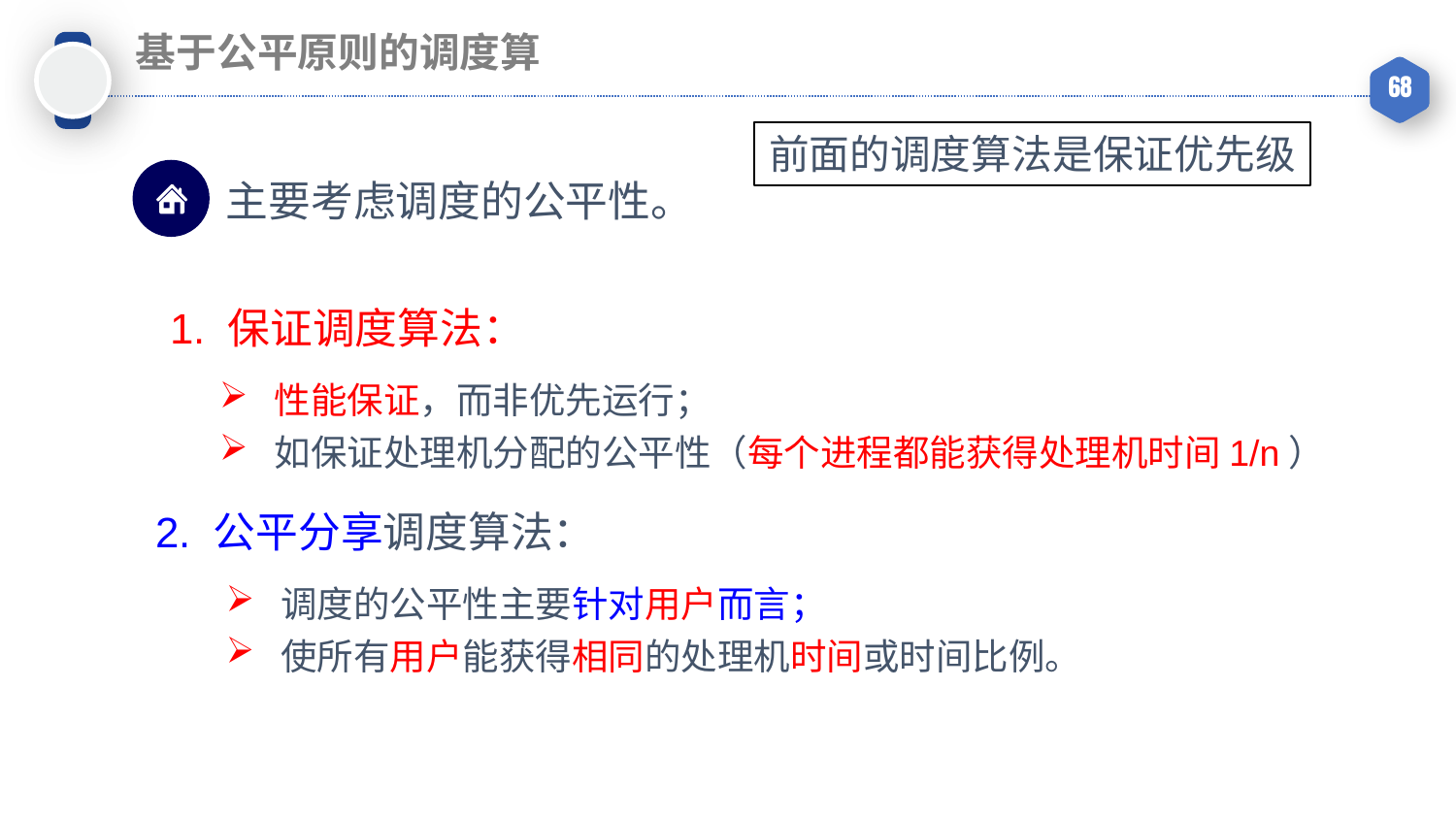

基于公平原则的调度算法
前面的调度算法是保证优先级

主要考虑调度的公平性。

1. 保证调度算法：
性能保证，而非优先运行；
如保证处理机分配的公平性（每个进程都能获得处理机时间1/n）

2. 公平分享调度算法：
调度的公平性主要针对用户而言；
使所有用户能获得相同的处理机时间或时间比例。